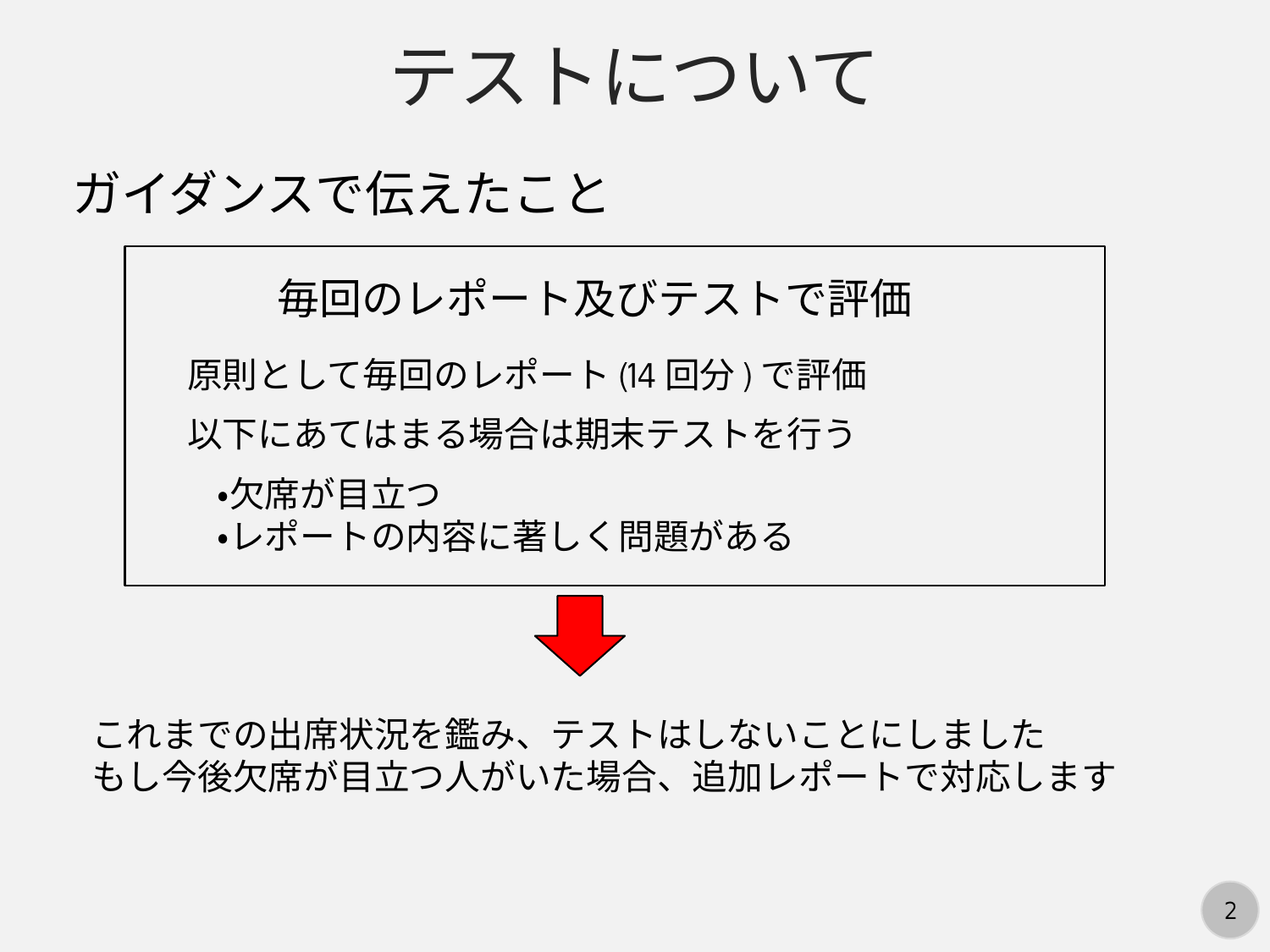

テストについて
ガイダンスで伝えたこと

毎回のレポート及びテストで評価
原則として毎回のレポート(14回分)で評価
以下にあてはまる場合は期末テストを行う
・欠席が目立つ
・レポートの内容に著しく問題がある

これまでの出席状況を鑑み、テストはしないことにしました
もし今後欠席が目立つ人がいた場合、追加レポートで対応します